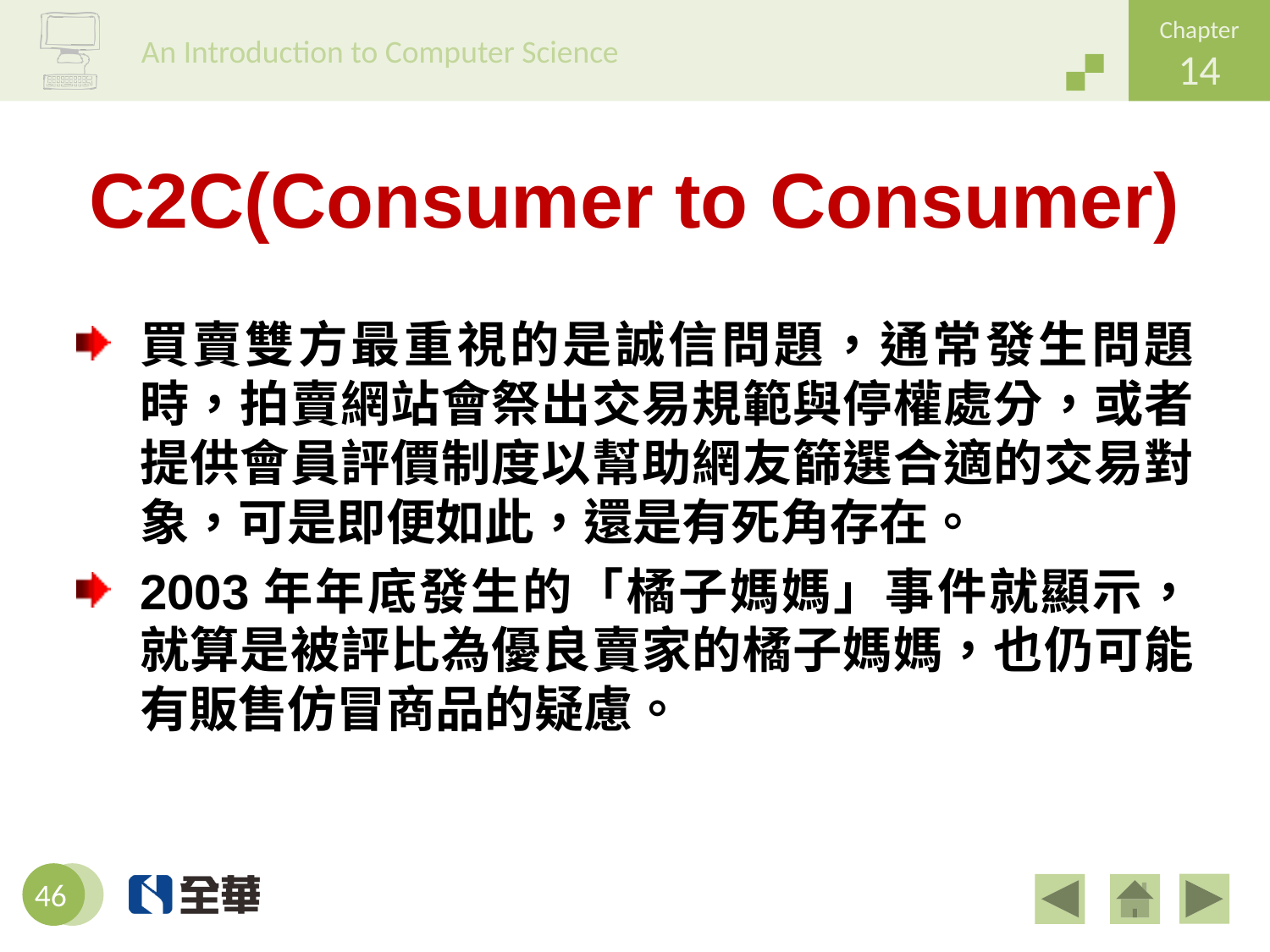

# C2C(Consumer to Consumer)
買賣雙方最重視的是誠信問題，通常發生問題時，拍賣網站會祭出交易規範與停權處分，或者提供會員評價制度以幫助網友篩選合適的交易對象，可是即便如此，還是有死角存在。
2003年年底發生的「橘子媽媽」事件就顯示，就算是被評比為優良賣家的橘子媽媽，也仍可能有販售仿冒商品的疑慮。